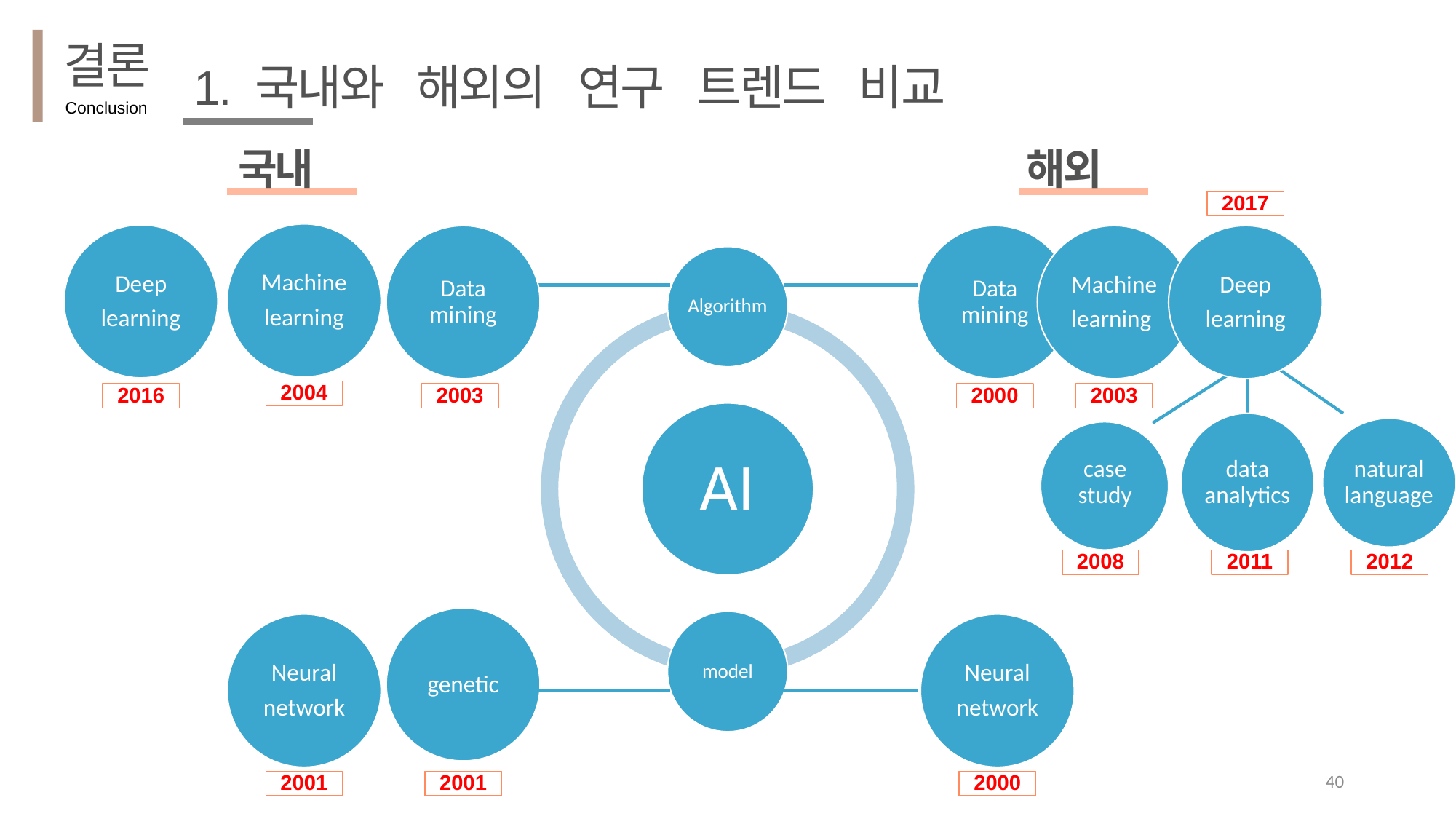

결론
1. 국내와   해외의   연구   트렌드   비교
Conclusion
국내
해외
2017

Machine
learning

Deep
learning

Data mining

Data mining

Machine
learning

Deep
learning
AI
Algorithm
model
2004
2016
2003
2000
2003

data analytics

natural language

case study
2008
2011
2012

genetic

Neural
network

Neural
network
40
2001
2001
2000